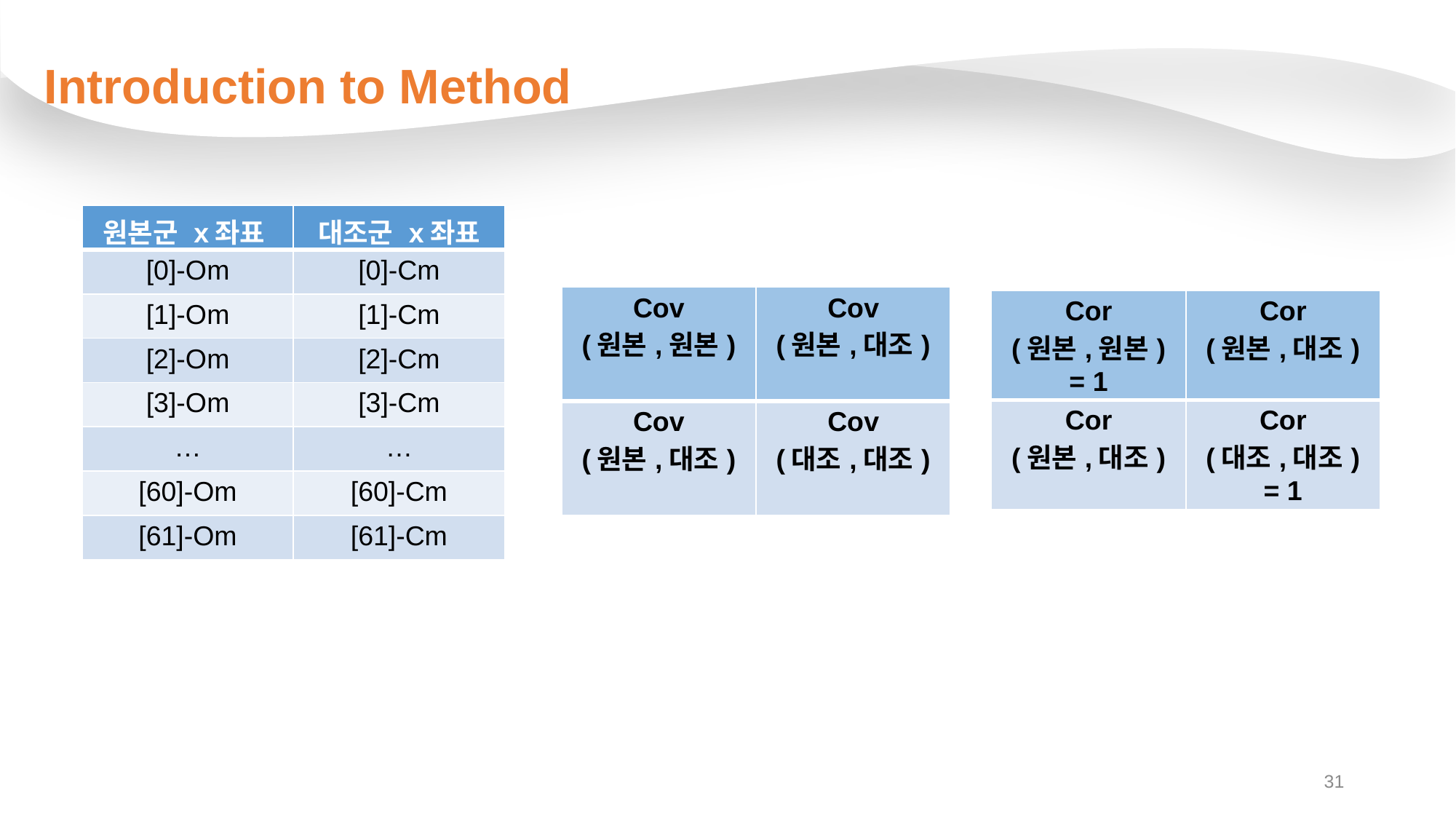

Introduction to Method

| 원본군 x좌표 | 대조군 x좌표 |
| --- | --- |
| [0]-Om | [0]-Cm |
| [1]-Om | [1]-Cm |
| [2]-Om | [2]-Cm |
| [3]-Om | [3]-Cm |
| … | … |
| [60]-Om | [60]-Cm |
| [61]-Om | [61]-Cm |
| Cov (원본,원본) | Cov (원본,대조) |
| --- | --- |
| Cov (원본,대조) | Cov (대조,대조) |
| Cor (원본,원본) = 1 | Cor (원본,대조) |
| --- | --- |
| Cor (원본,대조) | Cor (대조,대조) = 1 |
31